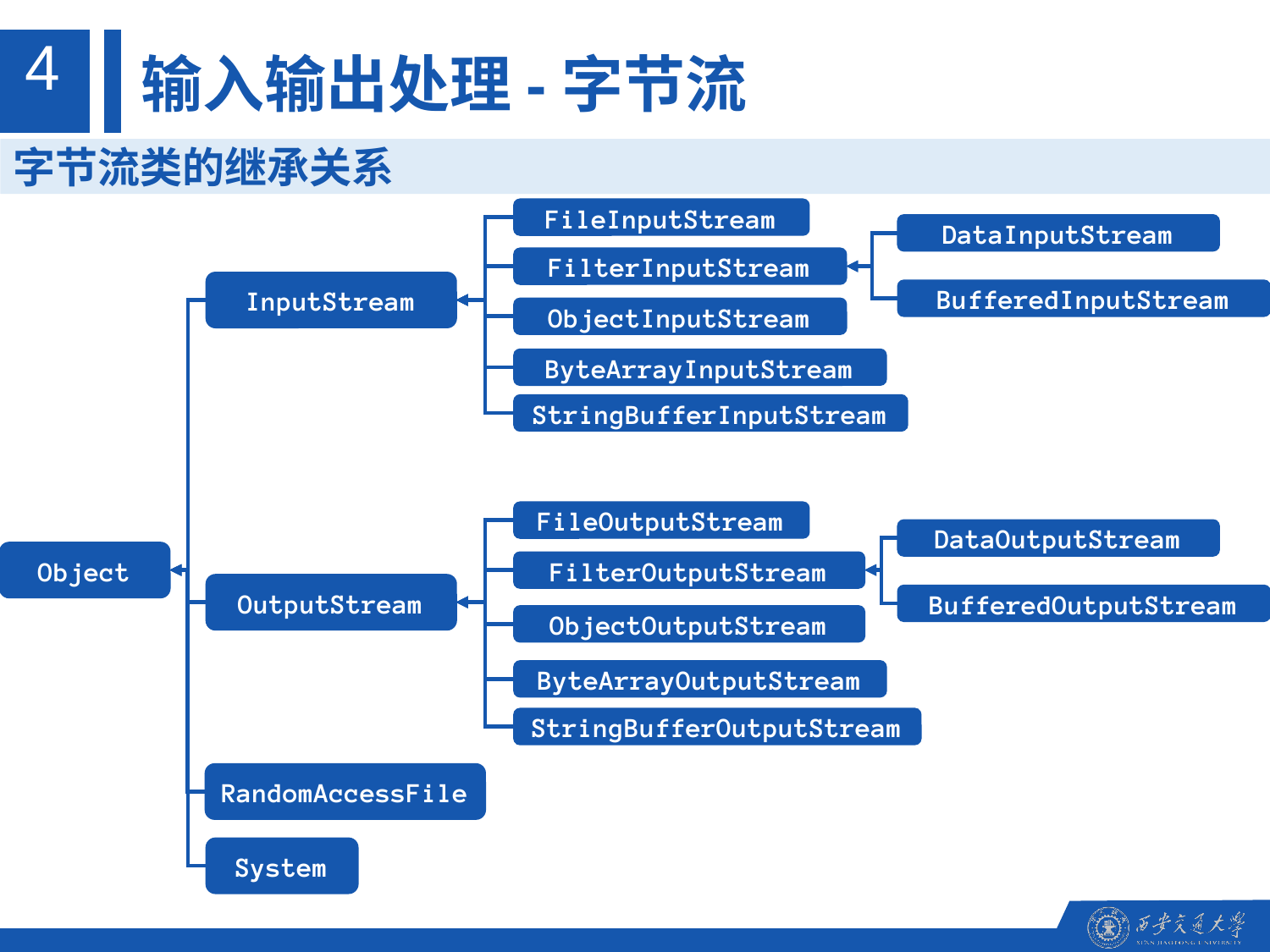

4
输入输出处理-字节流
字节流类的继承关系
FileInputStream
DataInputStream
FilterInputStream
InputStream
BufferedInputStream
ObjectInputStream
ByteArrayInputStream
StringBufferInputStream
FileOutputStream
DataOutputStream
Object
FilterOutputStream
OutputStream
BufferedOutputStream
ObjectOutputStream
ByteArrayOutputStream
StringBufferOutputStream
RandomAccessFile
System